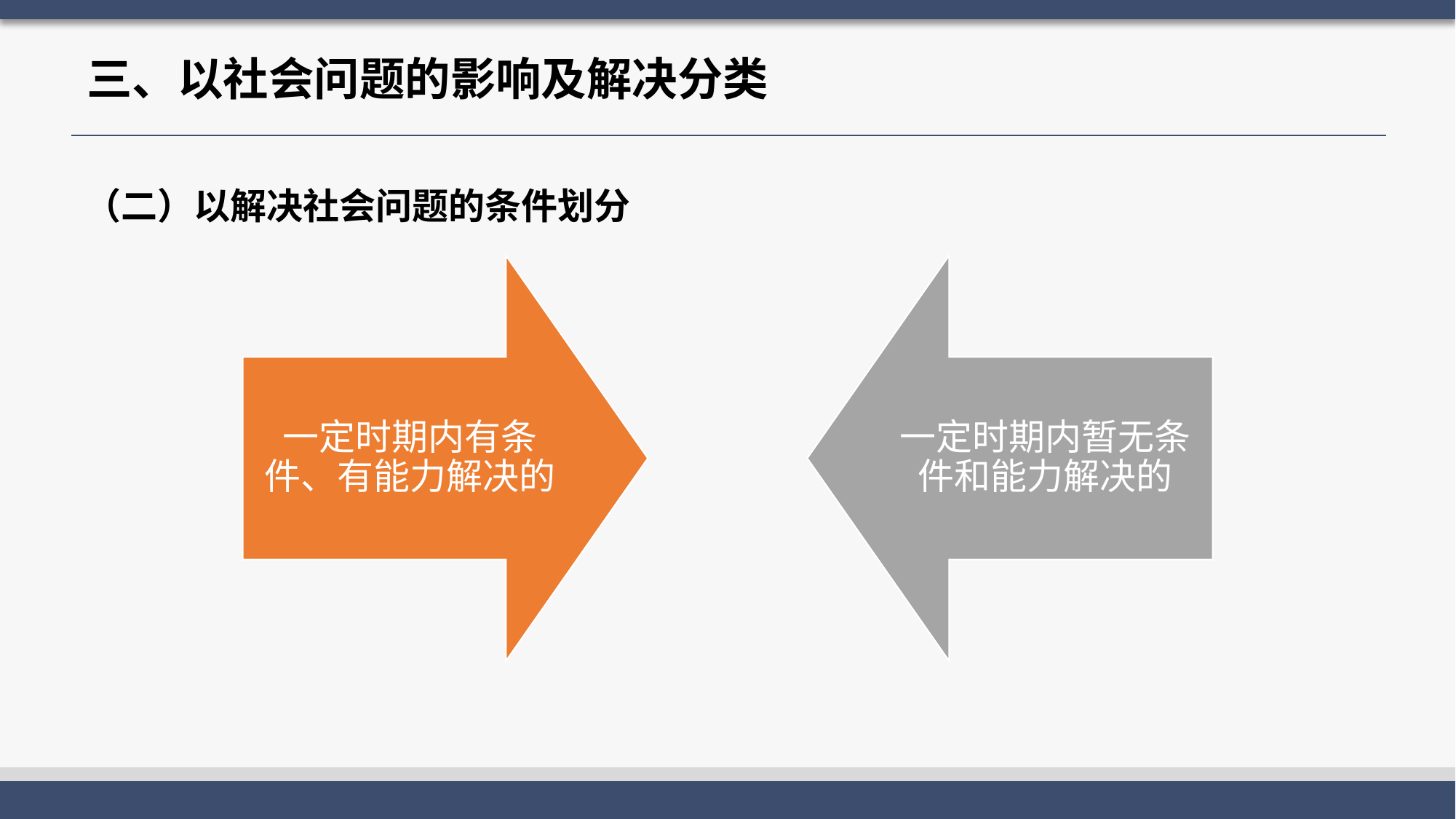

# 三、以社会问题的影响及解决分类

（二）以解决社会问题的条件划分

一定时期内有条件、有能力解决的
一定时期内暂无条件和能力解决的